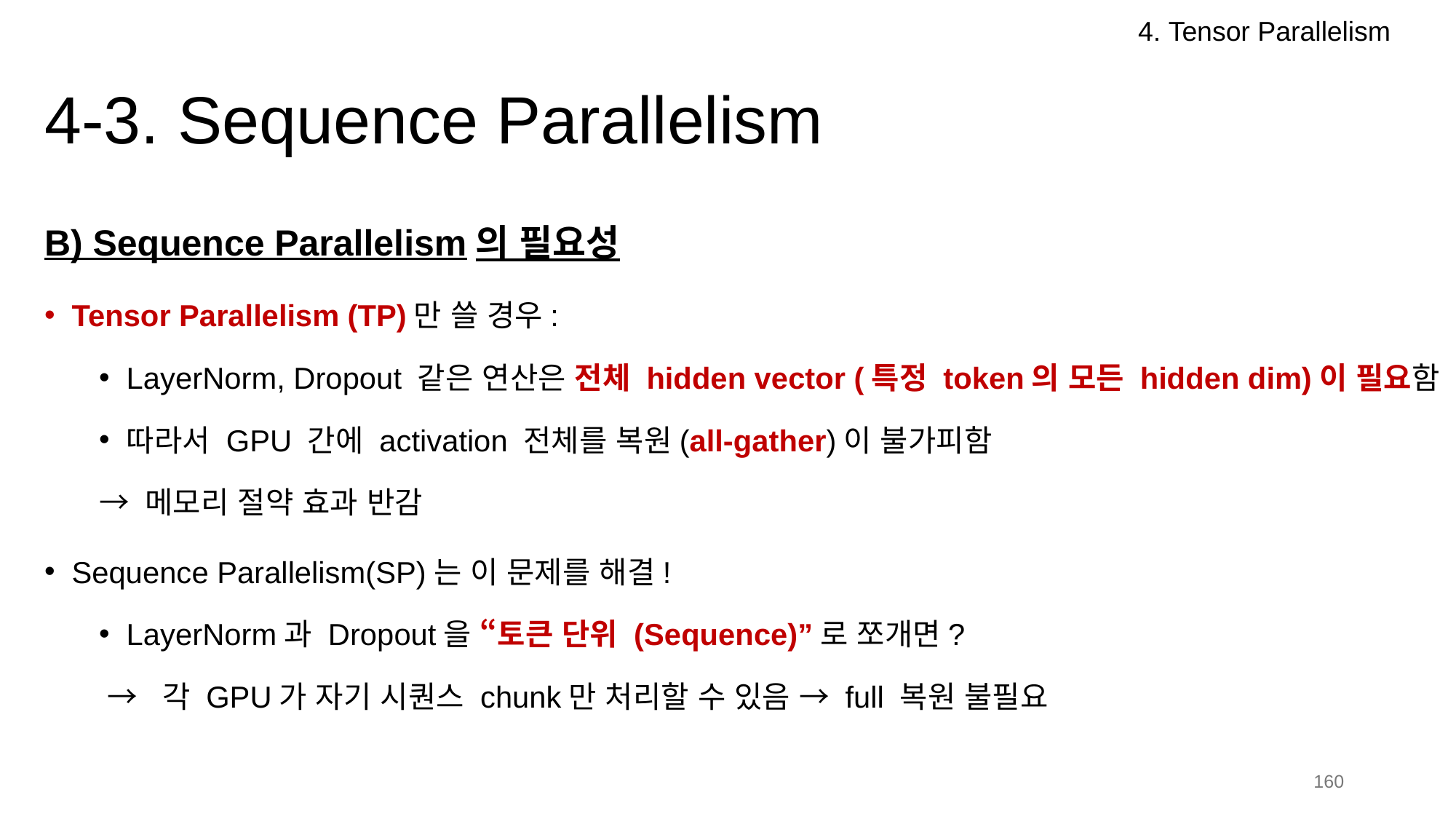

4. Tensor Parallelism
# 4-3. Sequence Parallelism
B) Sequence Parallelism의 필요성
Tensor Parallelism (TP)만 쓸 경우:
LayerNorm, Dropout 같은 연산은 전체 hidden vector (특정 token의 모든 hidden dim)이 필요함
따라서 GPU 간에 activation 전체를 복원(all-gather)이 불가피함
→ 메모리 절약 효과 반감
Sequence Parallelism(SP)는 이 문제를 해결!
LayerNorm과 Dropout을 “토큰 단위 (Sequence)”로 쪼개면?
 →  각 GPU가 자기 시퀀스 chunk만 처리할 수 있음 → full 복원 불필요

160